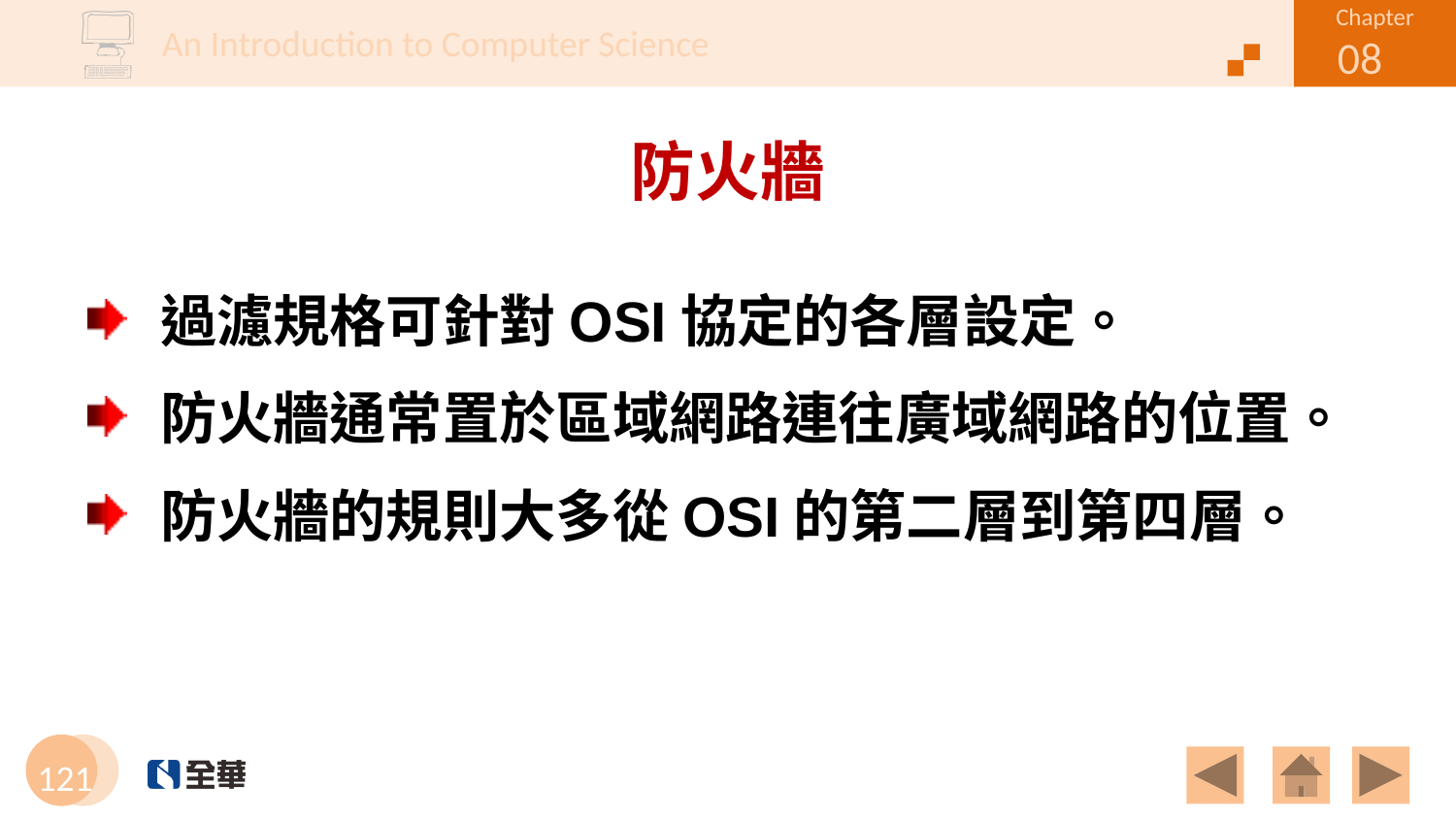

# 防火牆
過濾規格可針對OSI協定的各層設定。
防火牆通常置於區域網路連往廣域網路的位置。
防火牆的規則大多從OSI的第二層到第四層。